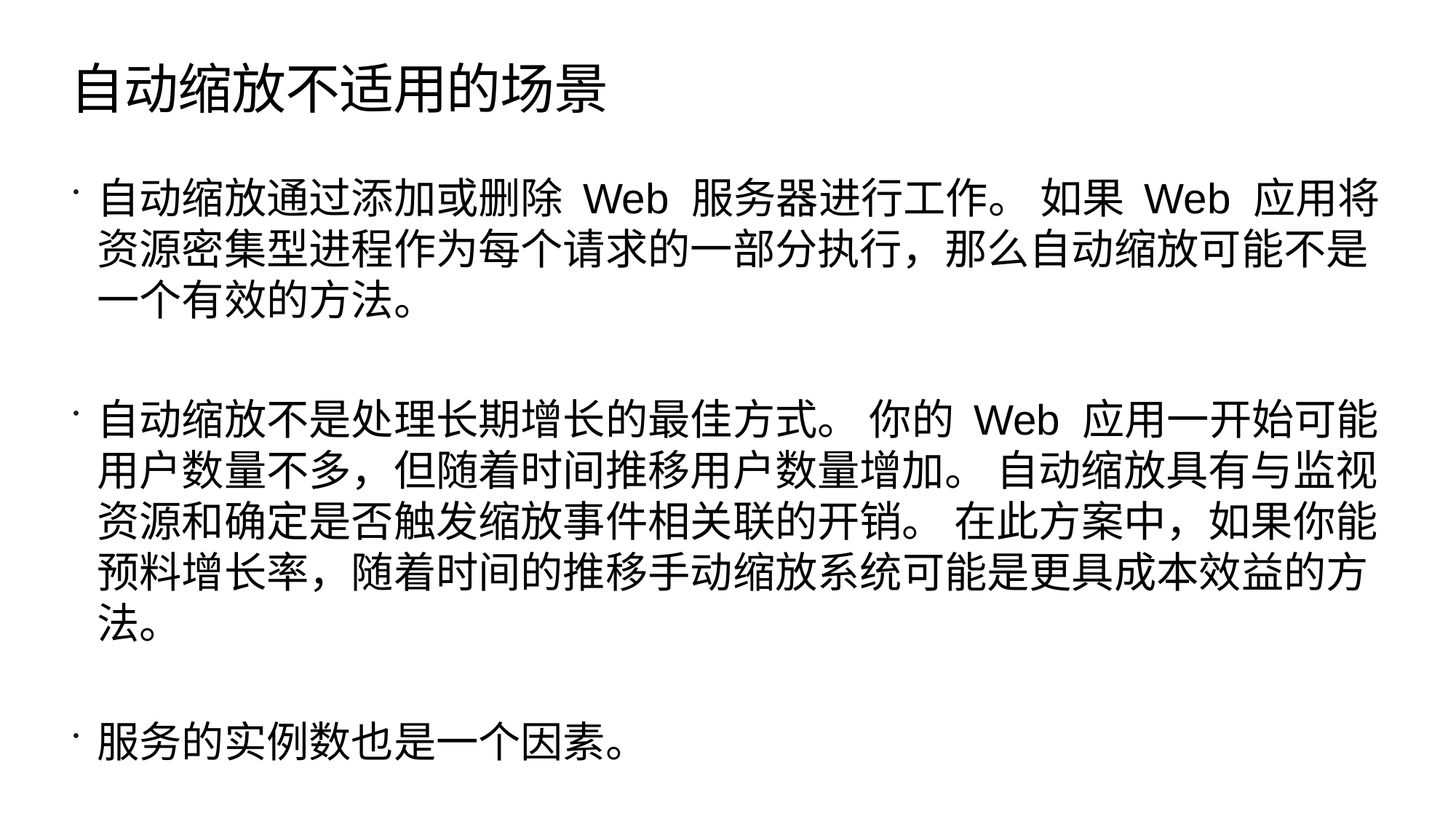

# 自动缩放不适用的场景
自动缩放通过添加或删除 Web 服务器进行工作。 如果 Web 应用将资源密集型进程作为每个请求的一部分执行，那么自动缩放可能不是一个有效的方法。

自动缩放不是处理长期增长的最佳方式。 你的 Web 应用一开始可能用户数量不多，但随着时间推移用户数量增加。 自动缩放具有与监视资源和确定是否触发缩放事件相关联的开销。 在此方案中，如果你能预料增长率，随着时间的推移手动缩放系统可能是更具成本效益的方法。

服务的实例数也是一个因素。